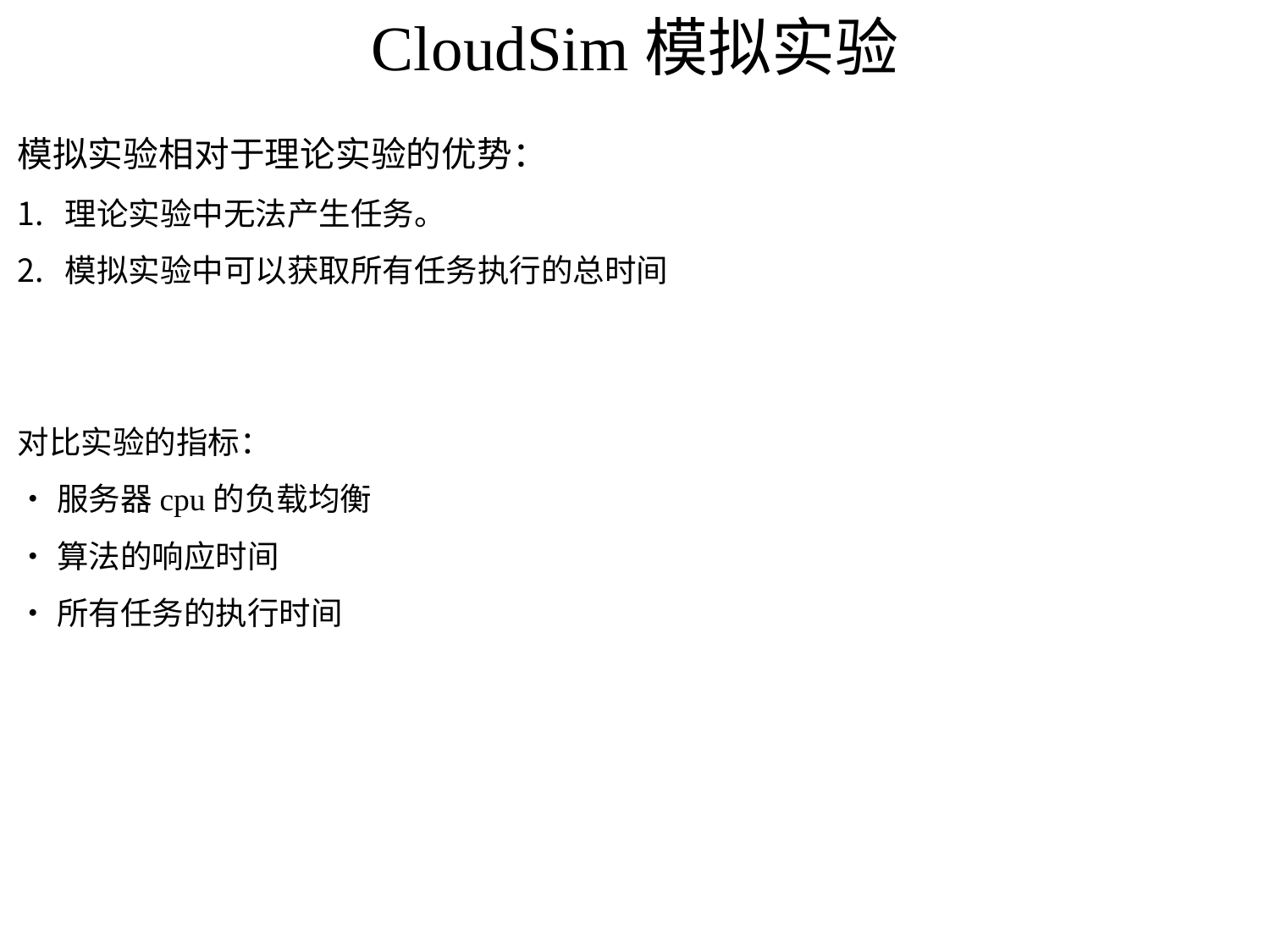

# CloudSim模拟实验
模拟实验相对于理论实验的优势：
理论实验中无法产生任务。
模拟实验中可以获取所有任务执行的总时间

对比实验的指标：
•服务器cpu的负载均衡
•算法的响应时间
•所有任务的执行时间